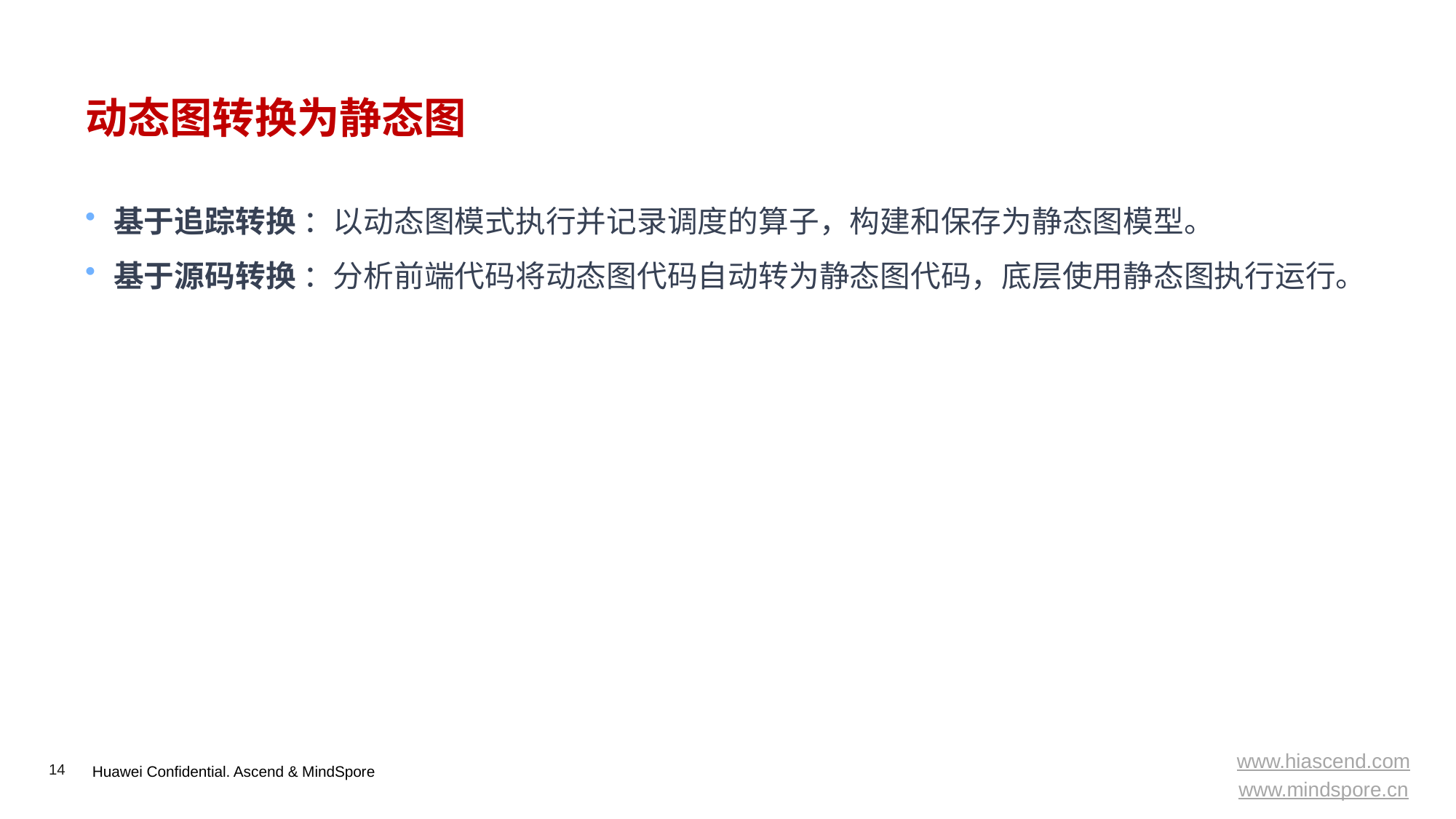

# 动态图转换为静态图
基于追踪转换 ：以动态图模式执行并记录调度的算子，构建和保存为静态图模型。
基于源码转换 ：分析前端代码将动态图代码自动转为静态图代码，底层使用静态图执行运行。